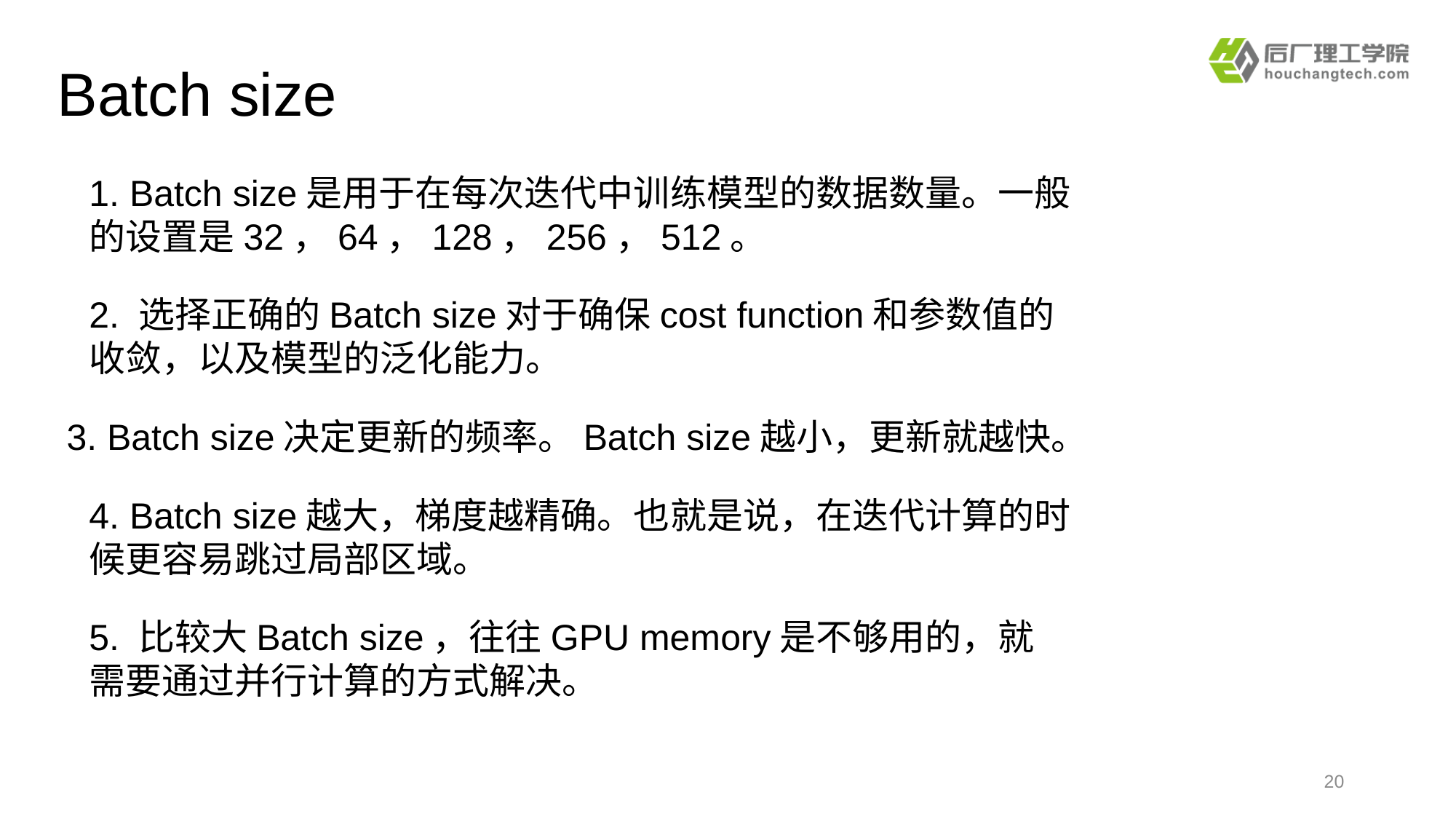

Batch size
1. Batch size是用于在每次迭代中训练模型的数据数量。一般的设置是32，64，128，256，512。
2. 选择正确的Batch size对于确保cost function和参数值的收敛，以及模型的泛化能力。
3. Batch size决定更新的频率。Batch size越小，更新就越快。
4. Batch size越大，梯度越精确。也就是说，在迭代计算的时候更容易跳过局部区域。
5. 比较大Batch size，往往GPU memory是不够用的，就需要通过并行计算的方式解决。
20